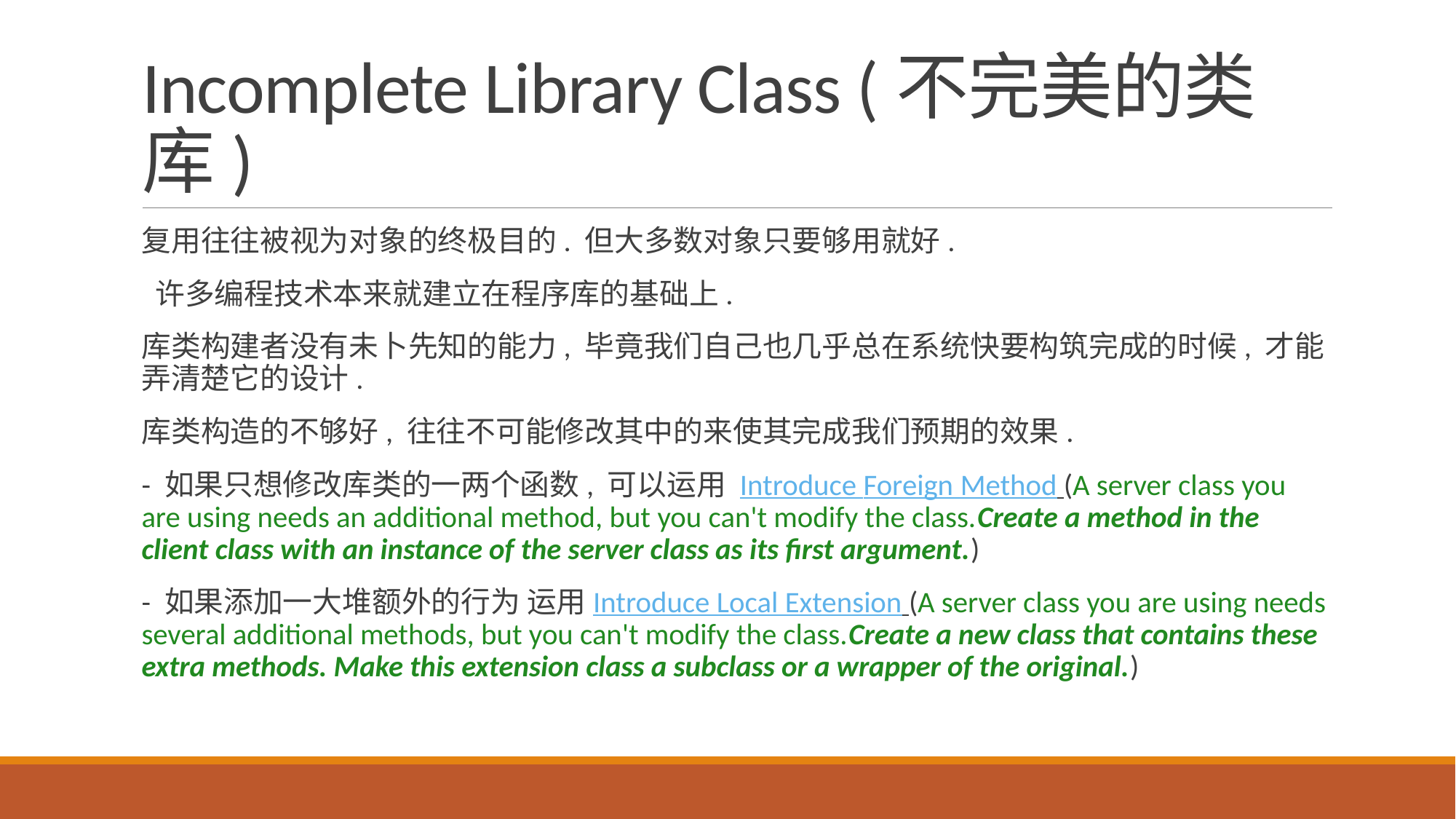

# Incomplete Library Class (不完美的类库)
复用往往被视为对象的终极目的. 但大多数对象只要够用就好.
 许多编程技术本来就建立在程序库的基础上.
库类构建者没有未卜先知的能力, 毕竟我们自己也几乎总在系统快要构筑完成的时候, 才能弄清楚它的设计.
库类构造的不够好, 往往不可能修改其中的来使其完成我们预期的效果.
- 如果只想修改库类的一两个函数, 可以运用 Introduce Foreign Method (A server class you are using needs an additional method, but you can't modify the class.Create a method in the client class with an instance of the server class as its first argument.)
- 如果添加一大堆额外的行为 运用Introduce Local Extension (A server class you are using needs several additional methods, but you can't modify the class.Create a new class that contains these extra methods. Make this extension class a subclass or a wrapper of the original.)